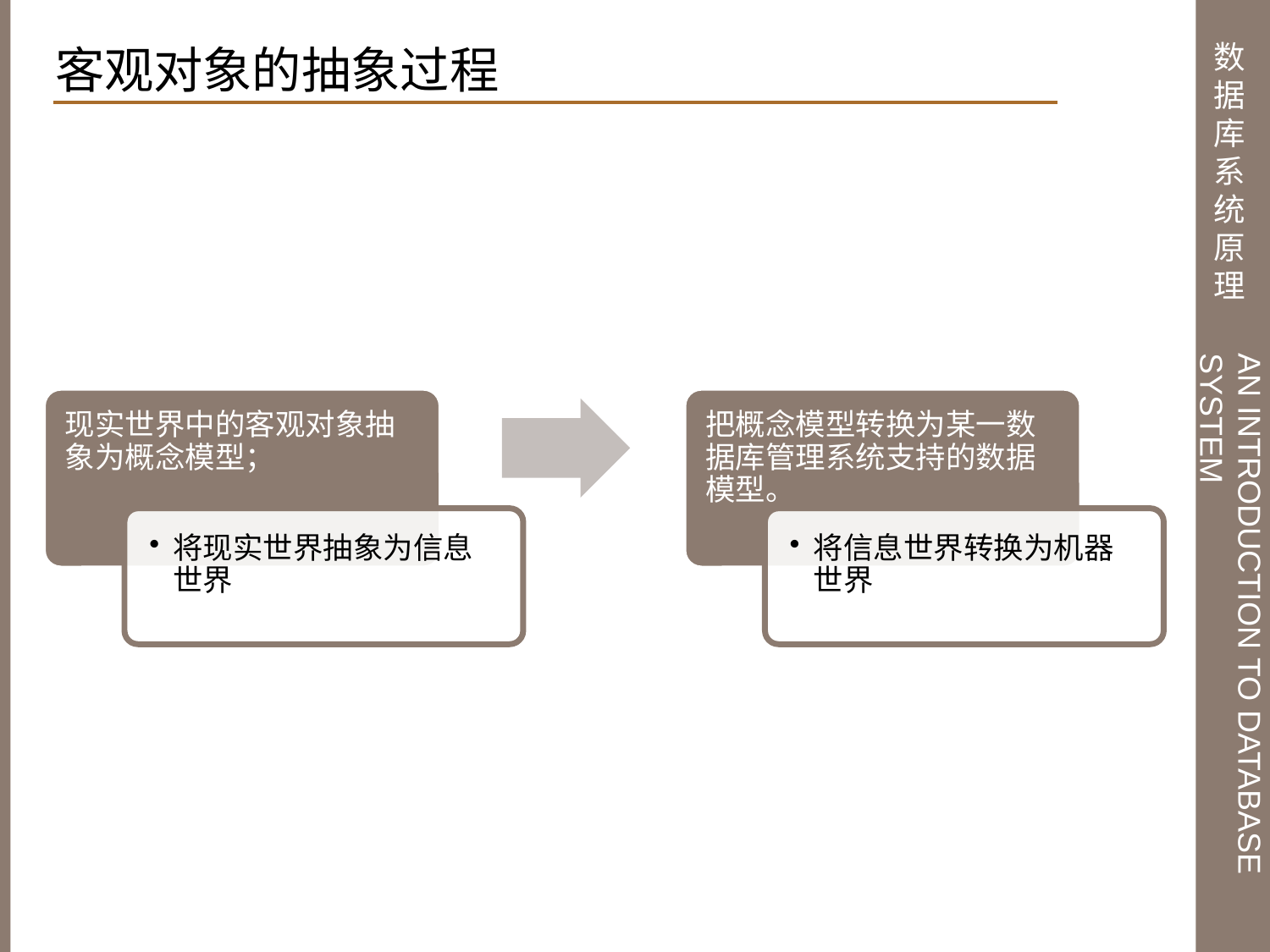

客观对象的抽象过程
现实世界中的客观对象抽象为概念模型；
将现实世界抽象为信息世界

把概念模型转换为某一数据库管理系统支持的数据模型。
将信息世界转换为机器世界